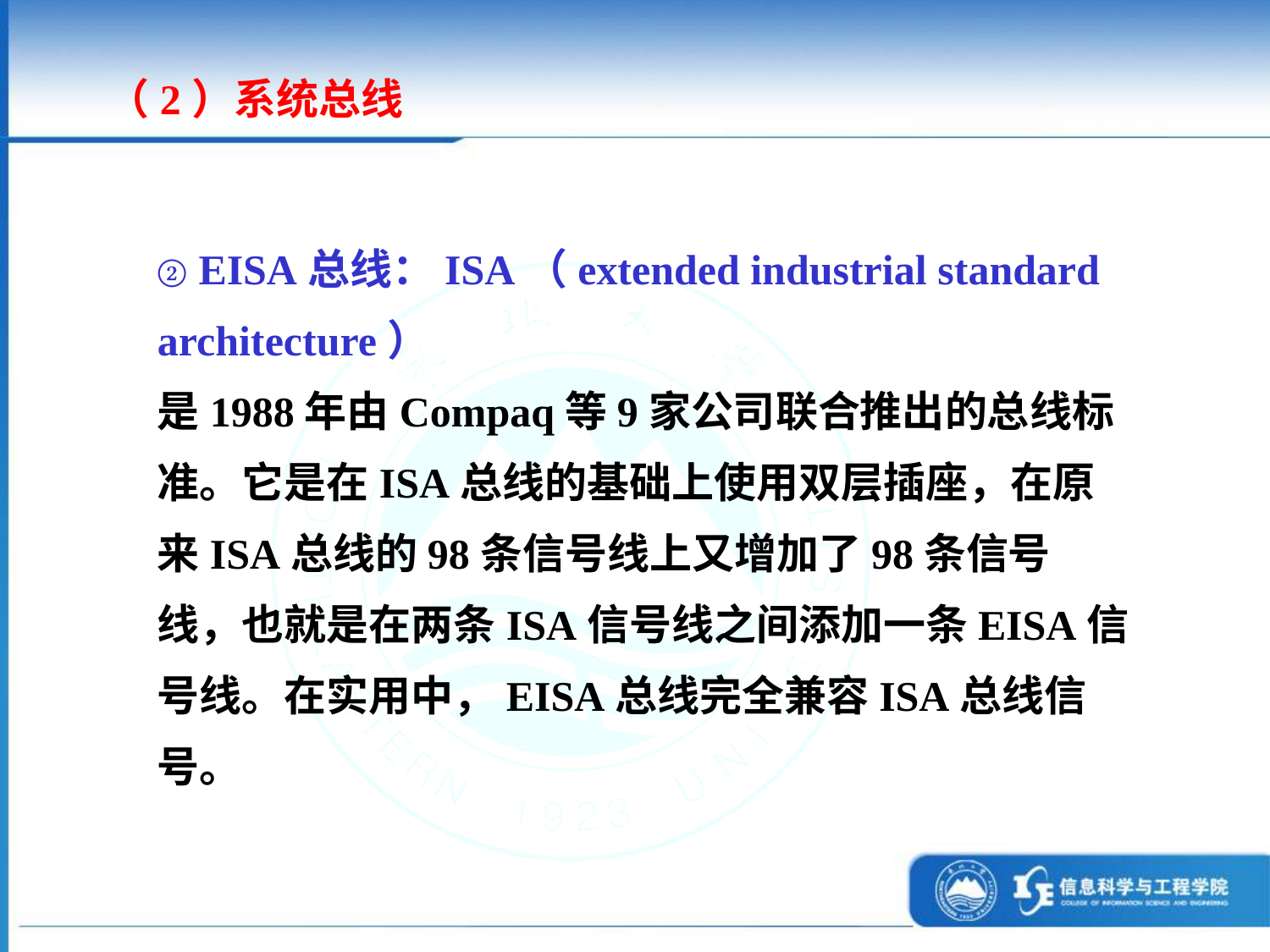

（2）系统总线
② EISA总线：ISA（extended industrial standard architecture）
是1988年由Compaq等9家公司联合推出的总线标准。它是在ISA总线的基础上使用双层插座，在原来ISA总线的98条信号线上又增加了98条信号线，也就是在两条ISA信号线之间添加一条EISA信号线。在实用中，EISA总线完全兼容ISA总线信号。